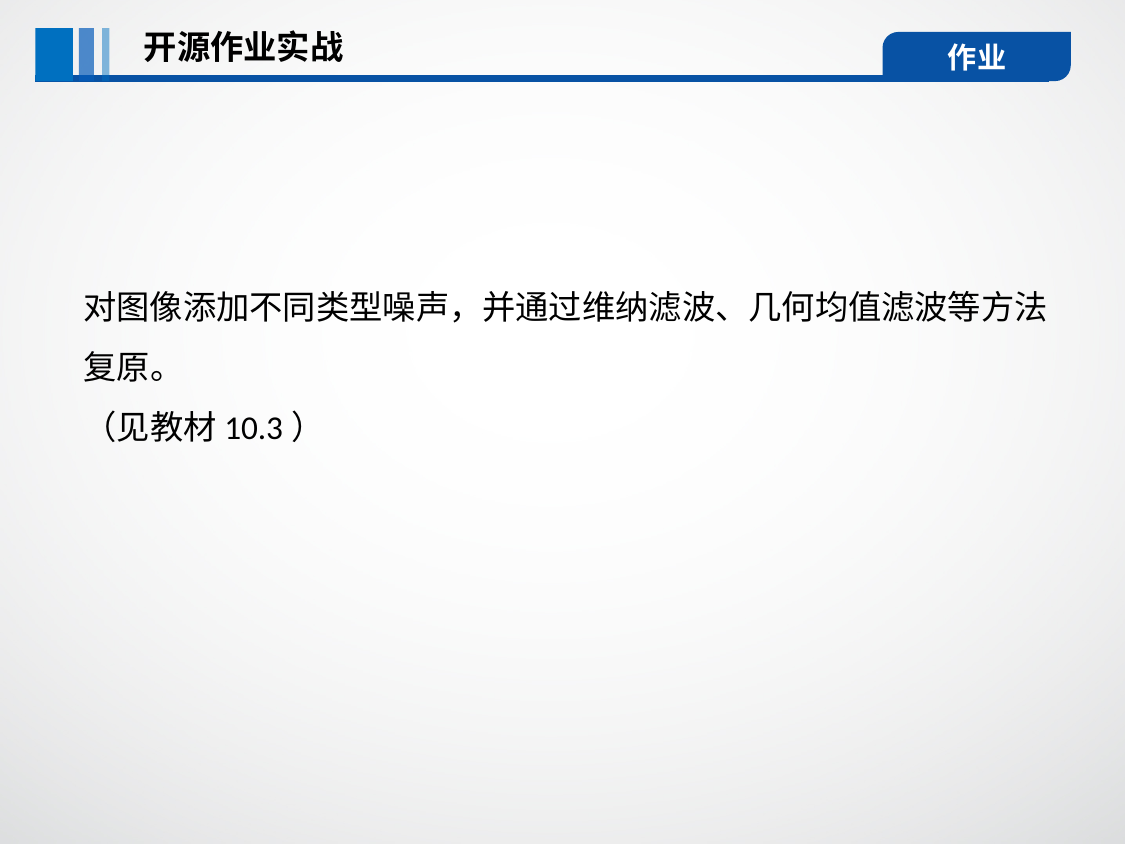

开源作业实战
作业
对图像添加不同类型噪声，并通过维纳滤波、几何均值滤波等方法复原。
（见教材10.3）

105